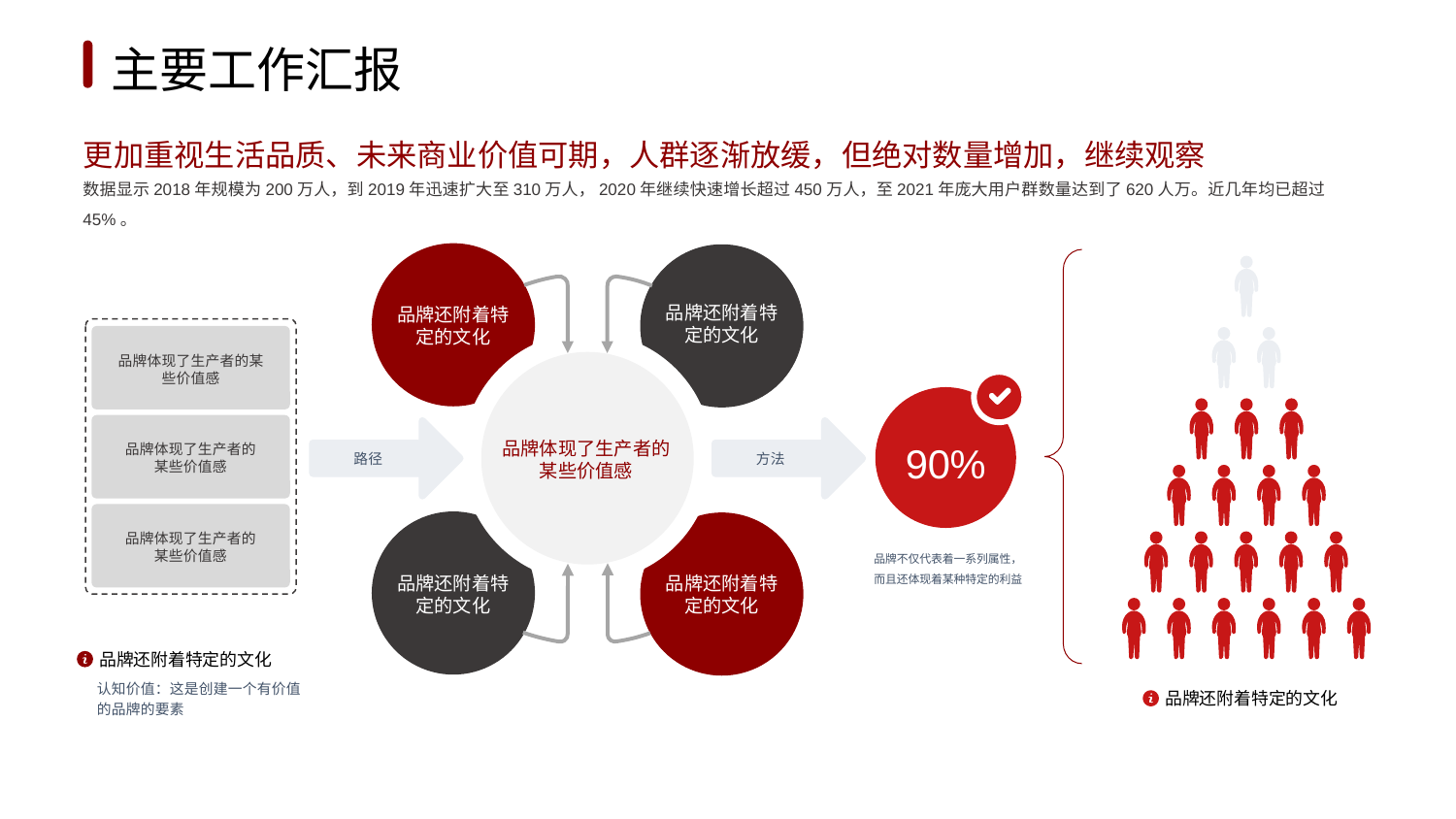

1
2
3
4
5
6
主要工作汇报

更加重视生活品质、未来商业价值可期，人群逐渐放缓，但绝对数量增加，继续观察
数据显示2018年规模为200万人，到2019年迅速扩大至310万人，2020年继续快速增长超过450万人，至2021年庞大用户群数量达到了620人万。近几年均已超过45%。

品牌还附着特定的文化
品牌还附着特定的文化

品牌体现了生产者的某些价值感

品牌体现了生产者的某些价值感
90%
品牌体现了生产者的某些价值感
路径
方法

品牌体现了生产者的某些价值感

品牌不仅代表着一系列属性，而且还体现着某种特定的利益

品牌还附着特定的文化
品牌还附着特定的文化

品牌还附着特定的文化

认知价值：这是创建一个有价值的品牌的要素
品牌还附着特定的文化